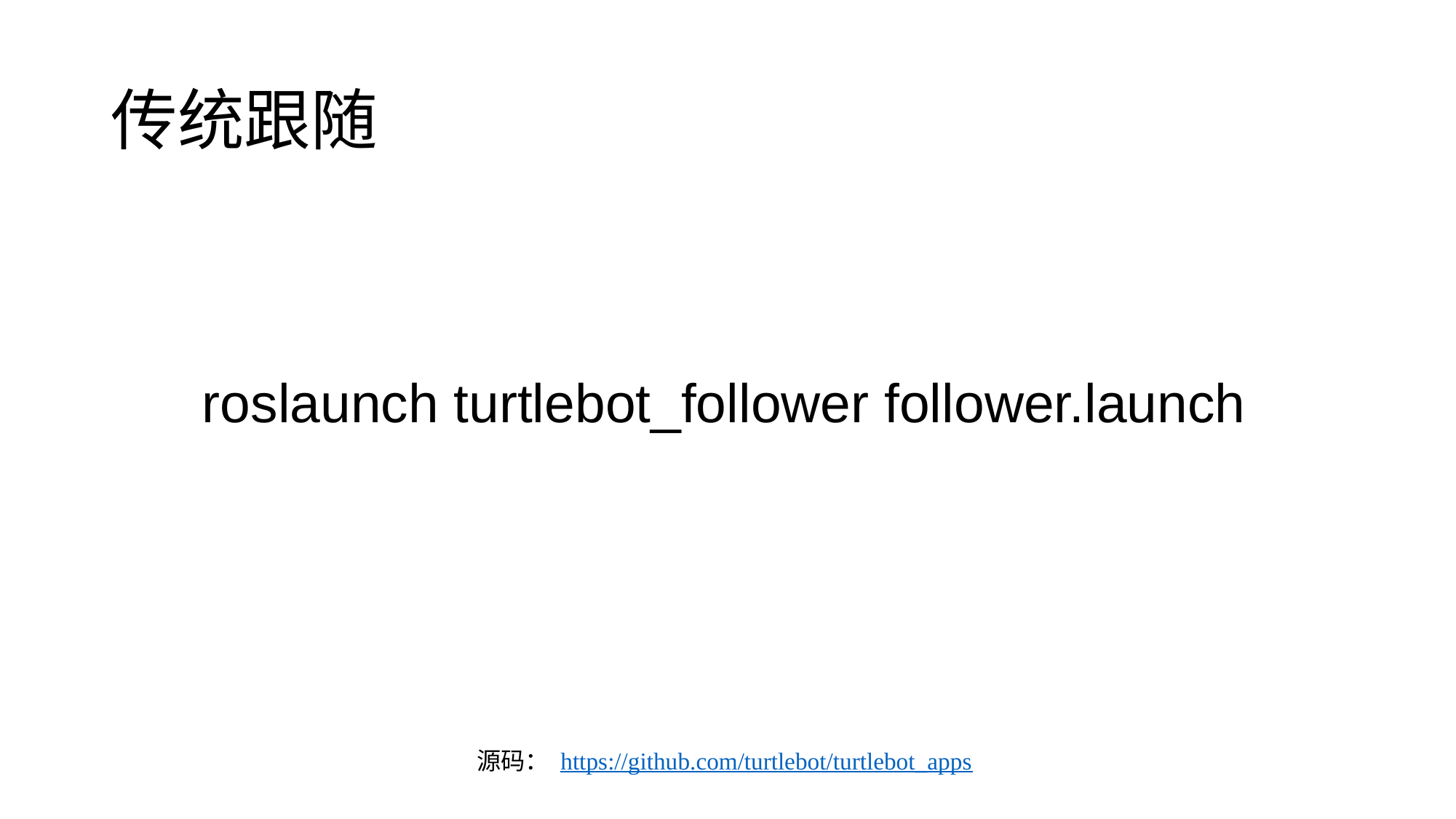

# 传统跟随
roslaunch turtlebot_follower follower.launch
源码： https://github.com/turtlebot/turtlebot_apps